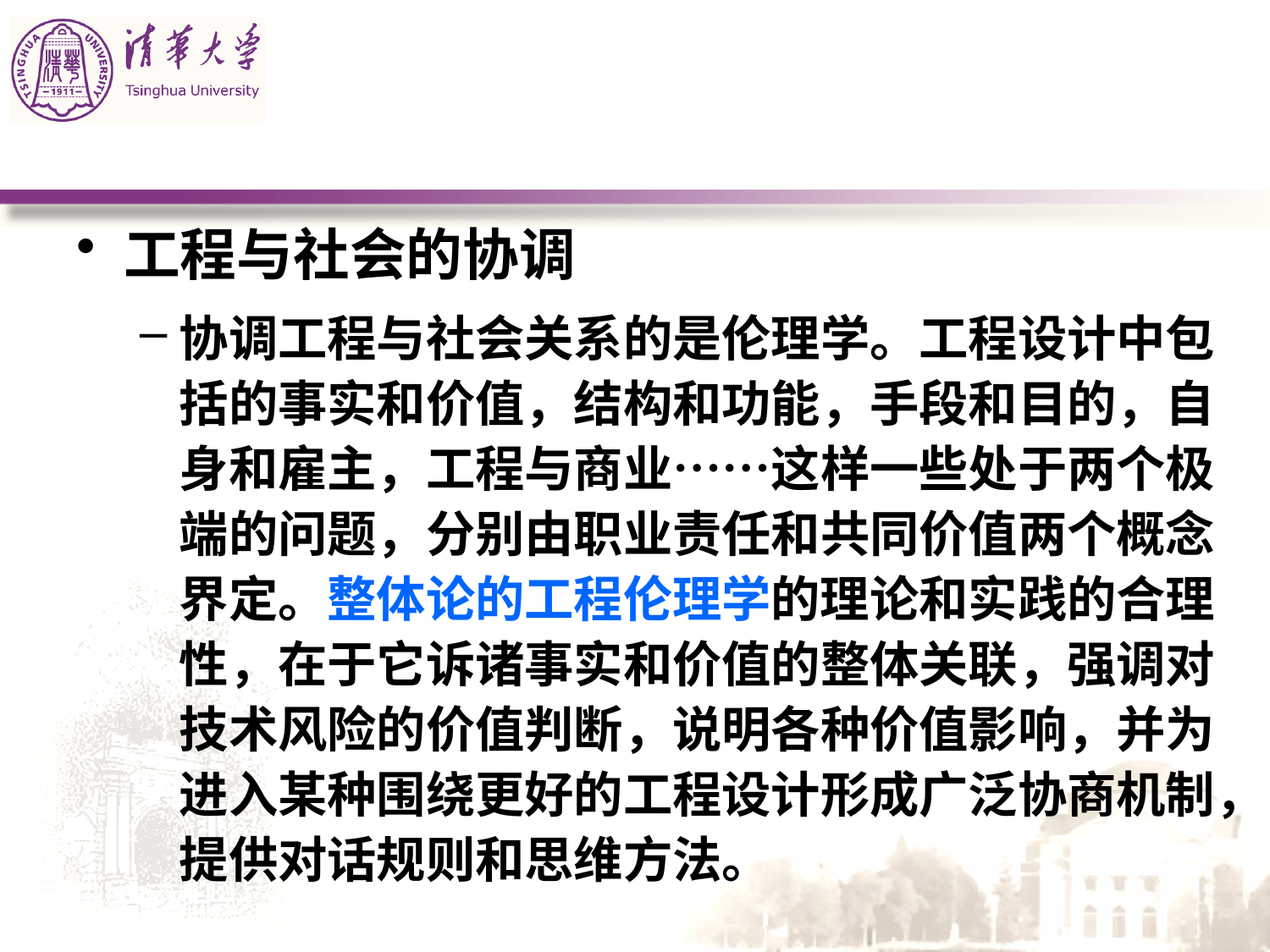

#
工程与社会的协调
协调工程与社会关系的是伦理学。工程设计中包括的事实和价值，结构和功能，手段和目的，自身和雇主，工程与商业……这样一些处于两个极端的问题，分别由职业责任和共同价值两个概念界定。整体论的工程伦理学的理论和实践的合理性，在于它诉诸事实和价值的整体关联，强调对技术风险的价值判断，说明各种价值影响，并为进入某种围绕更好的工程设计形成广泛协商机制，提供对话规则和思维方法。